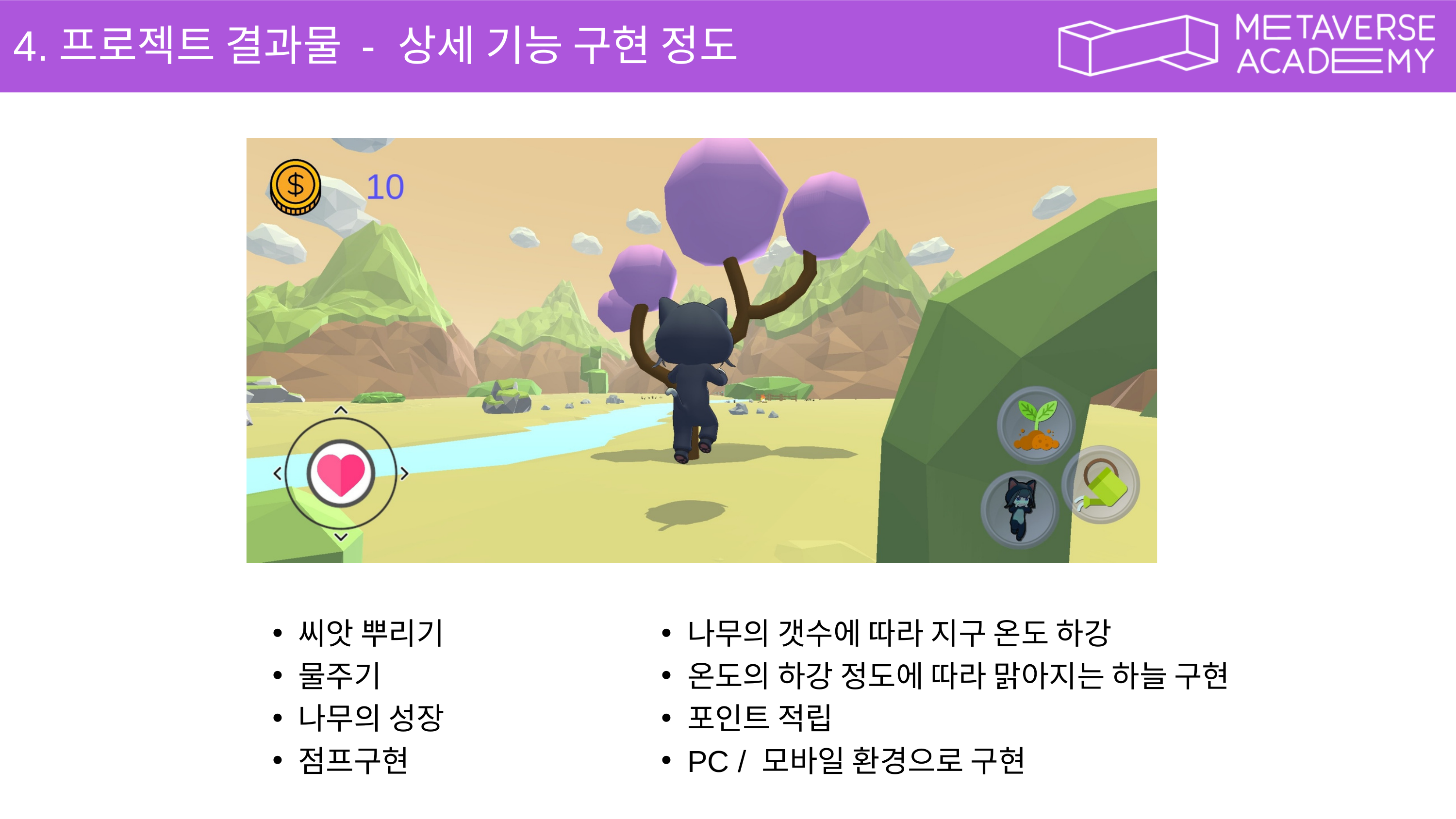

4.프로젝트 결과물 - 상세 기능 구현 정도

씨앗 뿌리기
물주기
나무의 성장
점프구현
나무의 갯수에 따라 지구 온도 하강
온도의 하강 정도에 따라 맑아지는 하늘 구현
포인트 적립
PC / 모바일 환경으로 구현